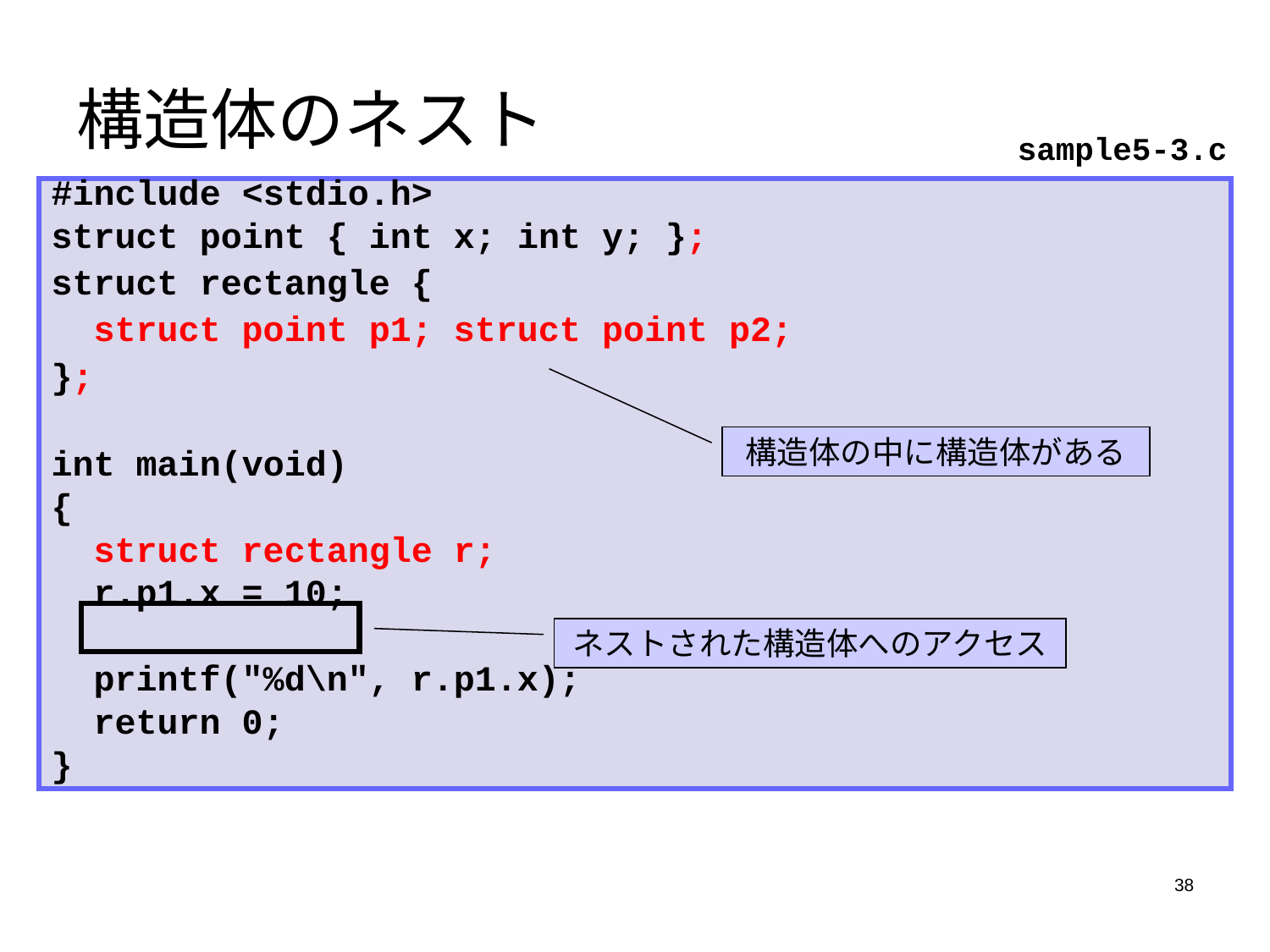

構造体のネスト
sample5-3.c
#include <stdio.h>
struct point { int x; int y; };
struct rectangle {
  struct point p1; struct point p2;
};

int main(void)
{
  struct rectangle r;
  r.p1.x = 10;

  printf("%d\n", r.p1.x);
  return 0;
}
構造体の中に構造体がある

ネストされた構造体へのアクセス
38